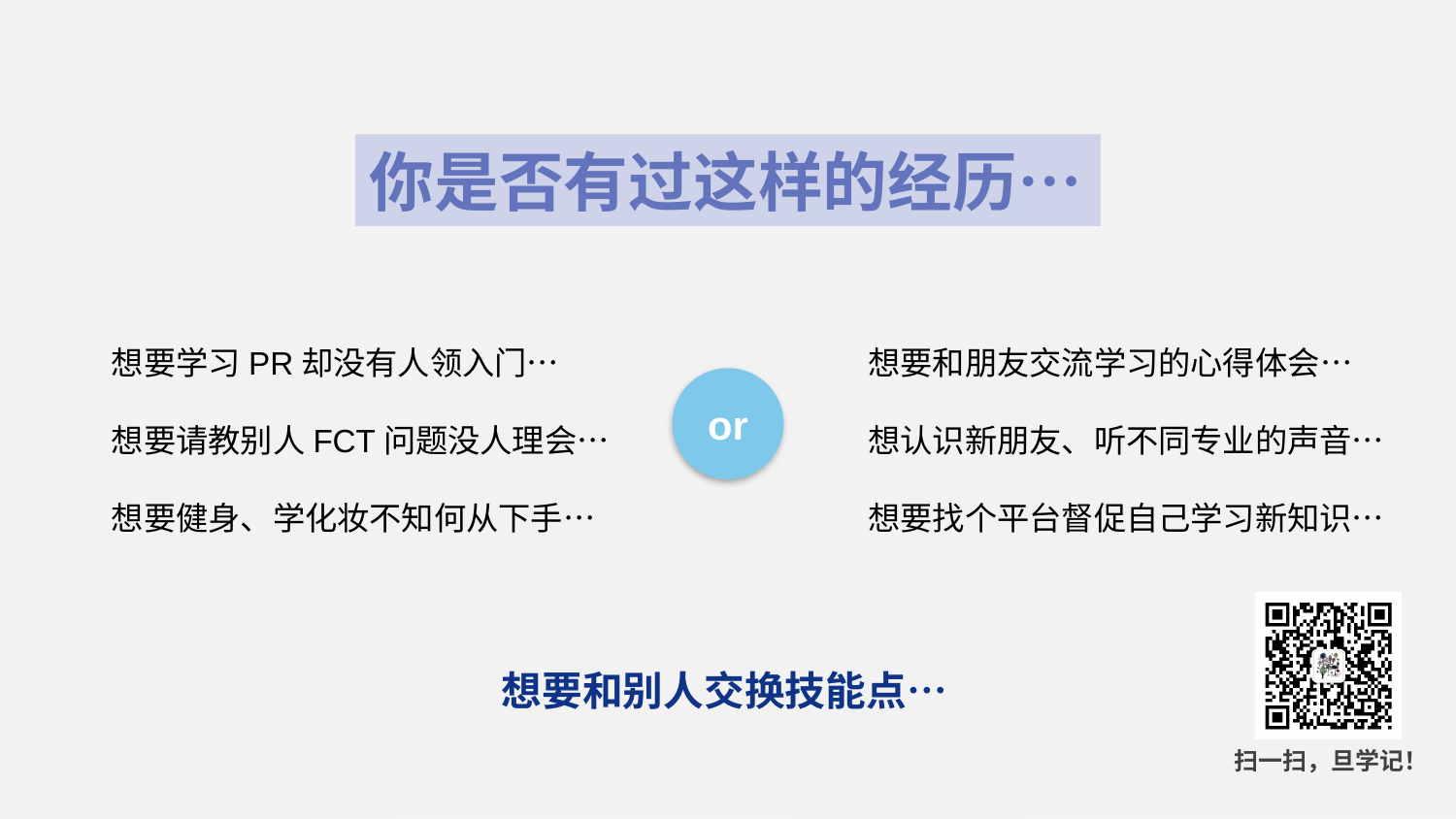

你是否有过这样的经历…
想要学习PR却没有人领入门…
想要请教别人FCT问题没人理会…
想要健身、学化妆不知何从下手…

想要和朋友交流学习的心得体会…
想认识新朋友、听不同专业的声音…
想要找个平台督促自己学习新知识…
or
想要和别人交换技能点…